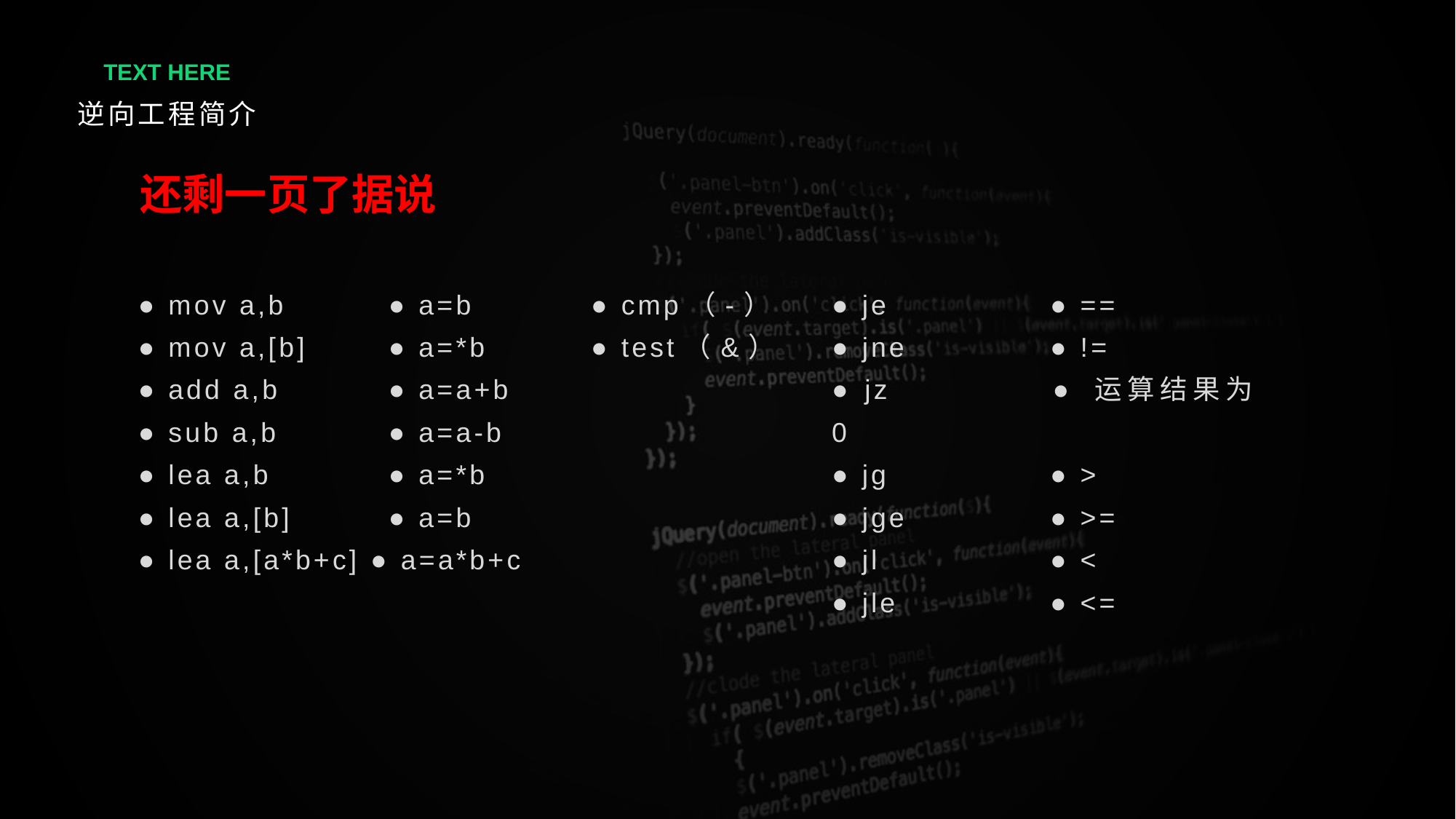

TEXT HERE
逆向工程简介
还剩一页了据说
● mov a,b	   ● a=b
● mov a,[b]	   ● a=*b
● add a,b	   ● a=a+b
● sub a,b	   ● a=a-b
● lea a,b	   ● a=*b
● lea a,[b]	   ● a=b
● lea a,[a*b+c] ● a=a*b+c
● cmp（-）
● test（&）
● je		● ==
● jne		● !=
● jz		● 运算结果为0
● jg		● >
● jge		● >=
● jl		● <
● jle		● <=